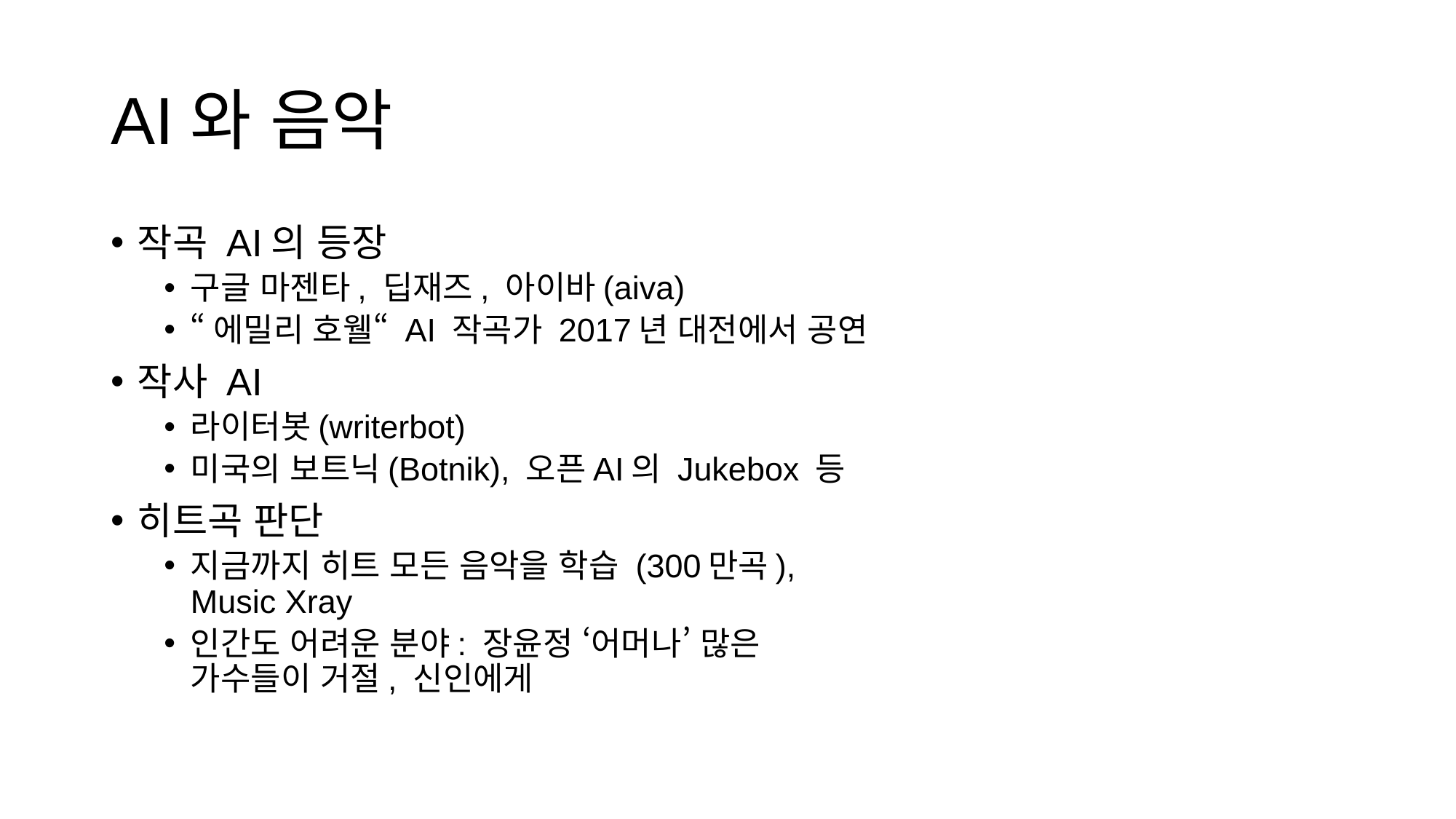

# AI와 음악
작곡 AI의 등장
구글 마젠타, 딥재즈, 아이바(aiva)
“에밀리 호웰“ AI 작곡가 2017년 대전에서 공연
작사 AI
라이터봇(writerbot)
미국의 보트닉(Botnik), 오픈AI의 Jukebox 등
히트곡 판단
지금까지 히트 모든 음악을 학습 (300만곡), Music Xray
인간도 어려운 분야: 장윤정 ‘어머나’ 많은 가수들이 거절, 신인에게